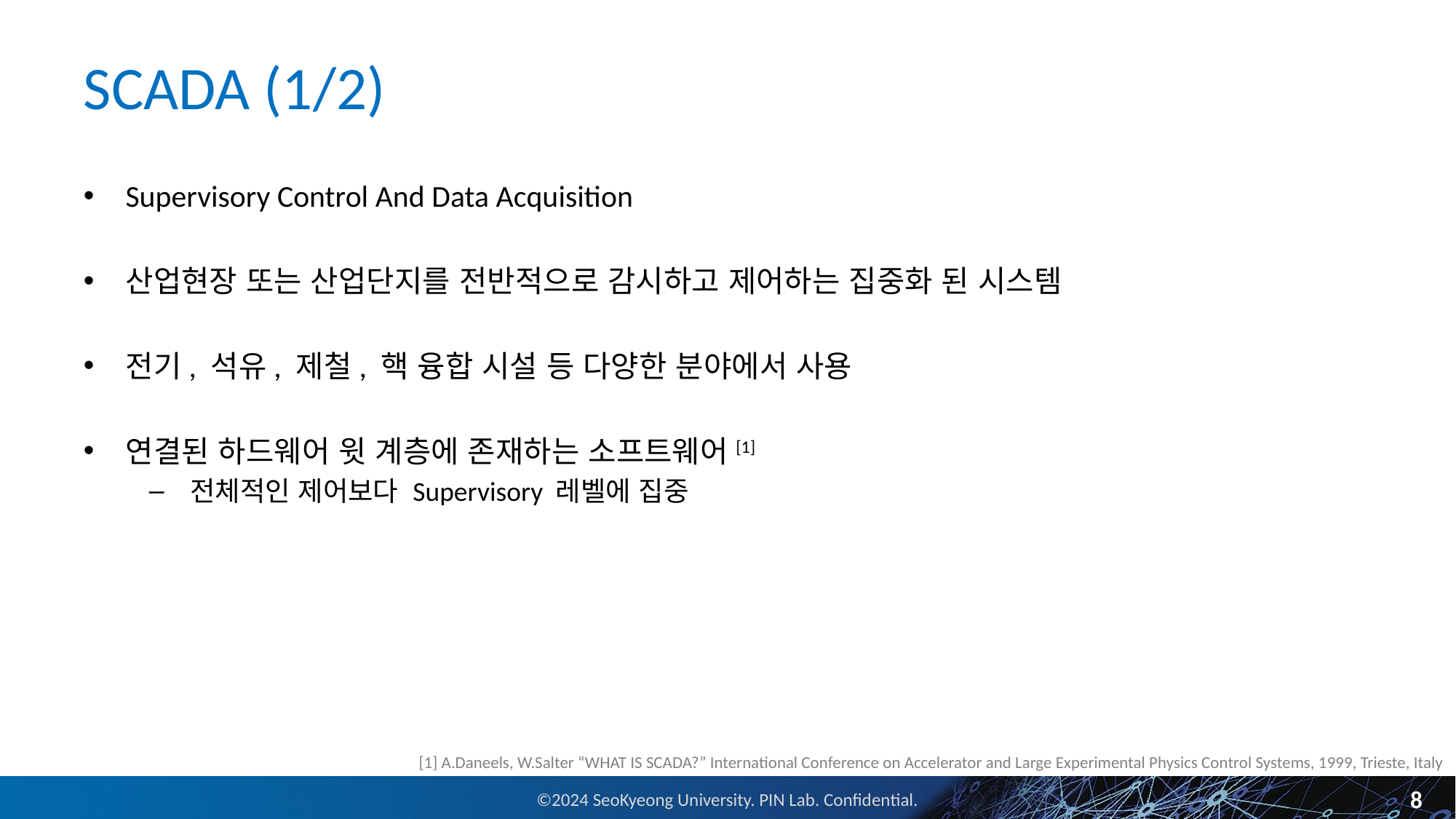

# SCADA (1/2)
Supervisory Control And Data Acquisition

산업현장 또는 산업단지를 전반적으로 감시하고 제어하는 집중화 된 시스템

전기, 석유, 제철, 핵 융합 시설 등 다양한 분야에서 사용

연결된 하드웨어 윗 계층에 존재하는 소프트웨어[1]
전체적인 제어보다 Supervisory 레벨에 집중

[1] A.Daneels, W.Salter “WHAT IS SCADA?” International Conference on Accelerator and Large Experimental Physics Control Systems, 1999, Trieste, Italy
8